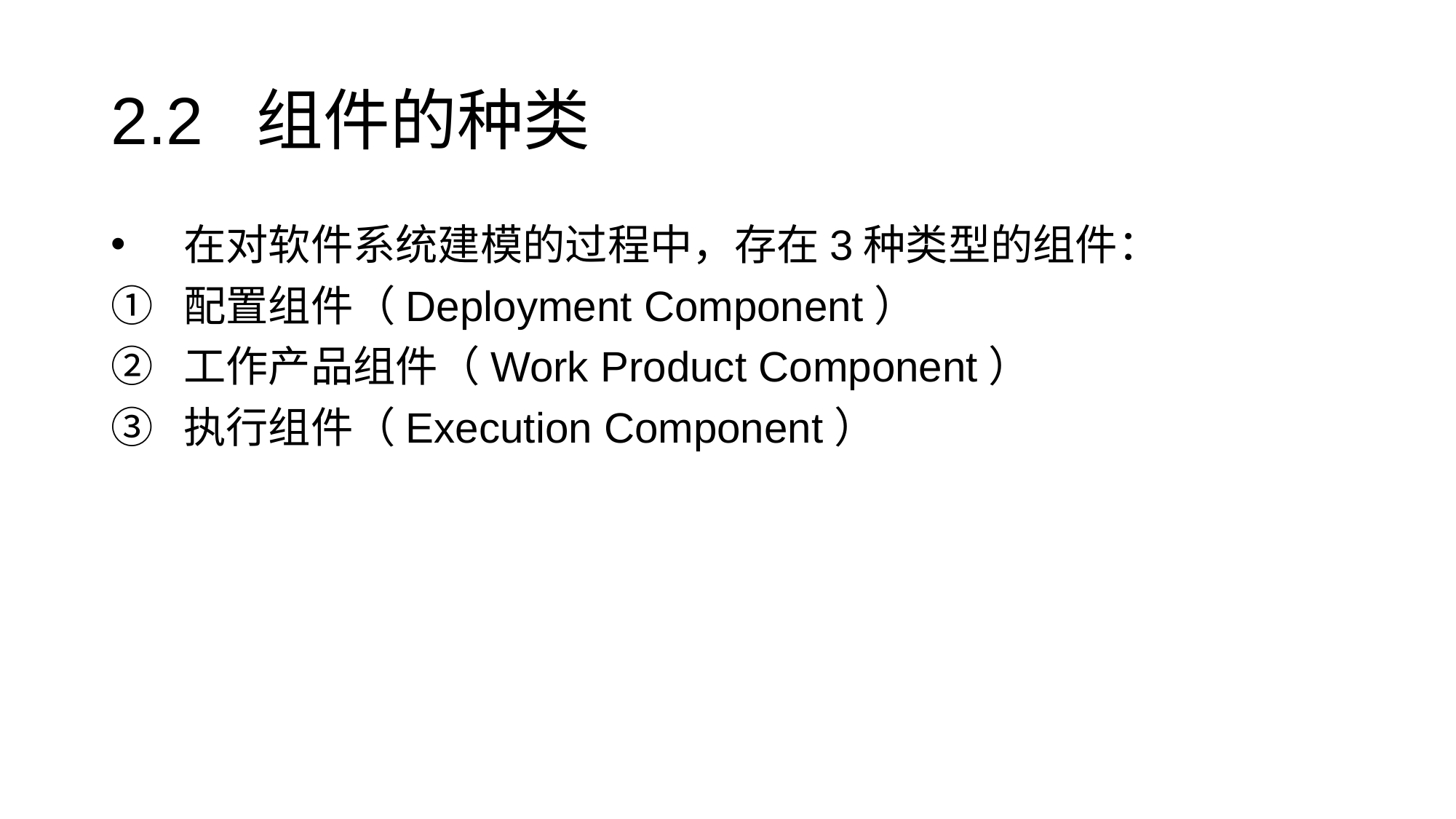

# 2.2  组件的种类
在对软件系统建模的过程中，存在3种类型的组件：
配置组件（Deployment Component）
工作产品组件（Work Product Component）
执行组件（Execution Component）